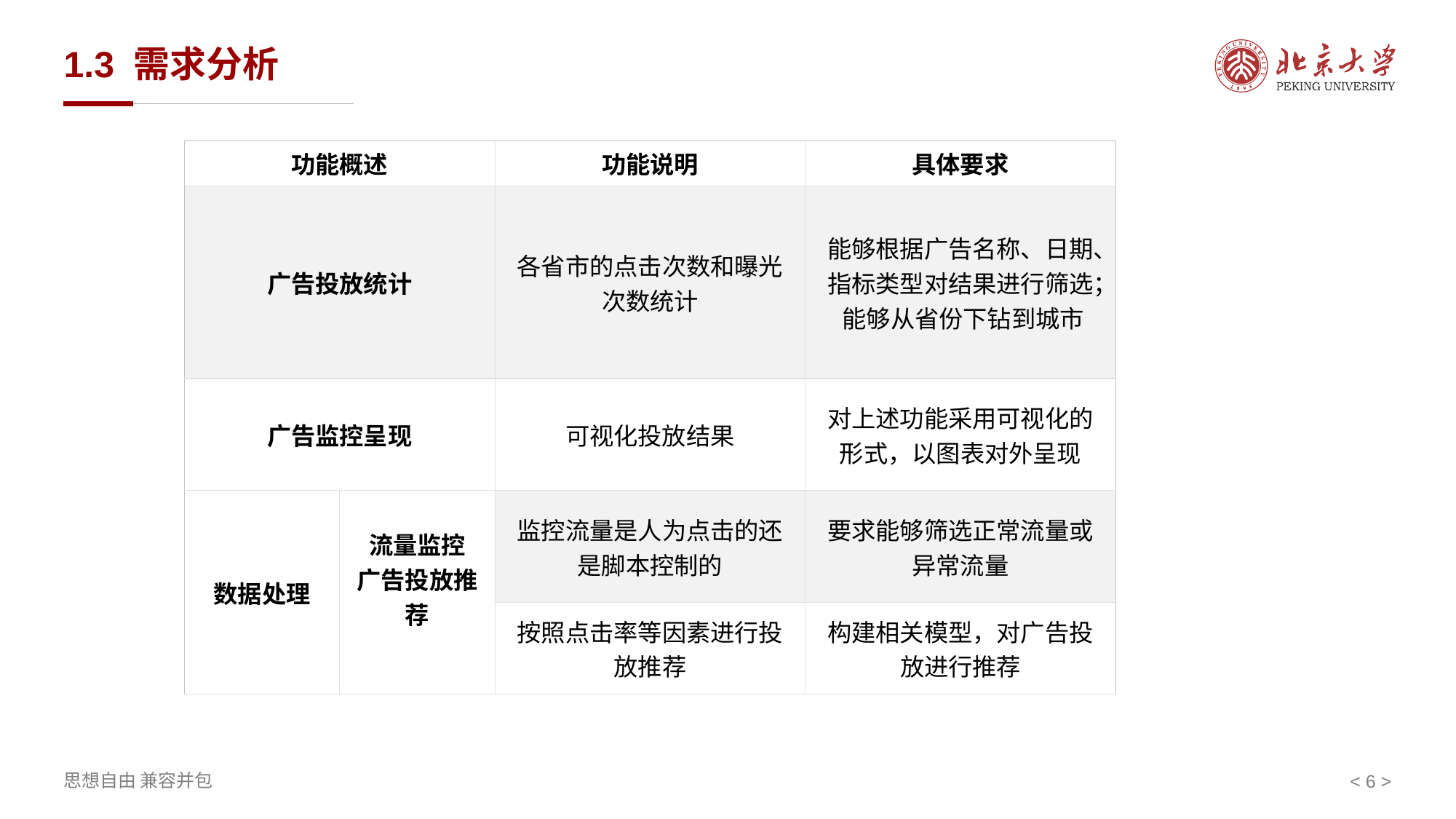

# 1.3 需求分析
| 功能概述 |  | 功能说明 | 具体要求 |
| --- | --- | --- | --- |
| 广告投放统计 |  | 各省市的点击次数和曝光次数统计 | 能够根据广告名称、日期、指标类型对结果进行筛选； 能够从省份下钻到城市 |
| 广告监控呈现 |  | 可视化投放结果 | 对上述功能采用可视化的形式，以图表对外呈现 |
| 数据处理 | 流量监控 广告投放推荐 | 监控流量是人为点击的还是脚本控制的 | 要求能够筛选正常流量或异常流量 |
|  |  | 按照点击率等因素进行投放推荐 | 构建相关模型，对广告投放进行推荐 |

< 6 >